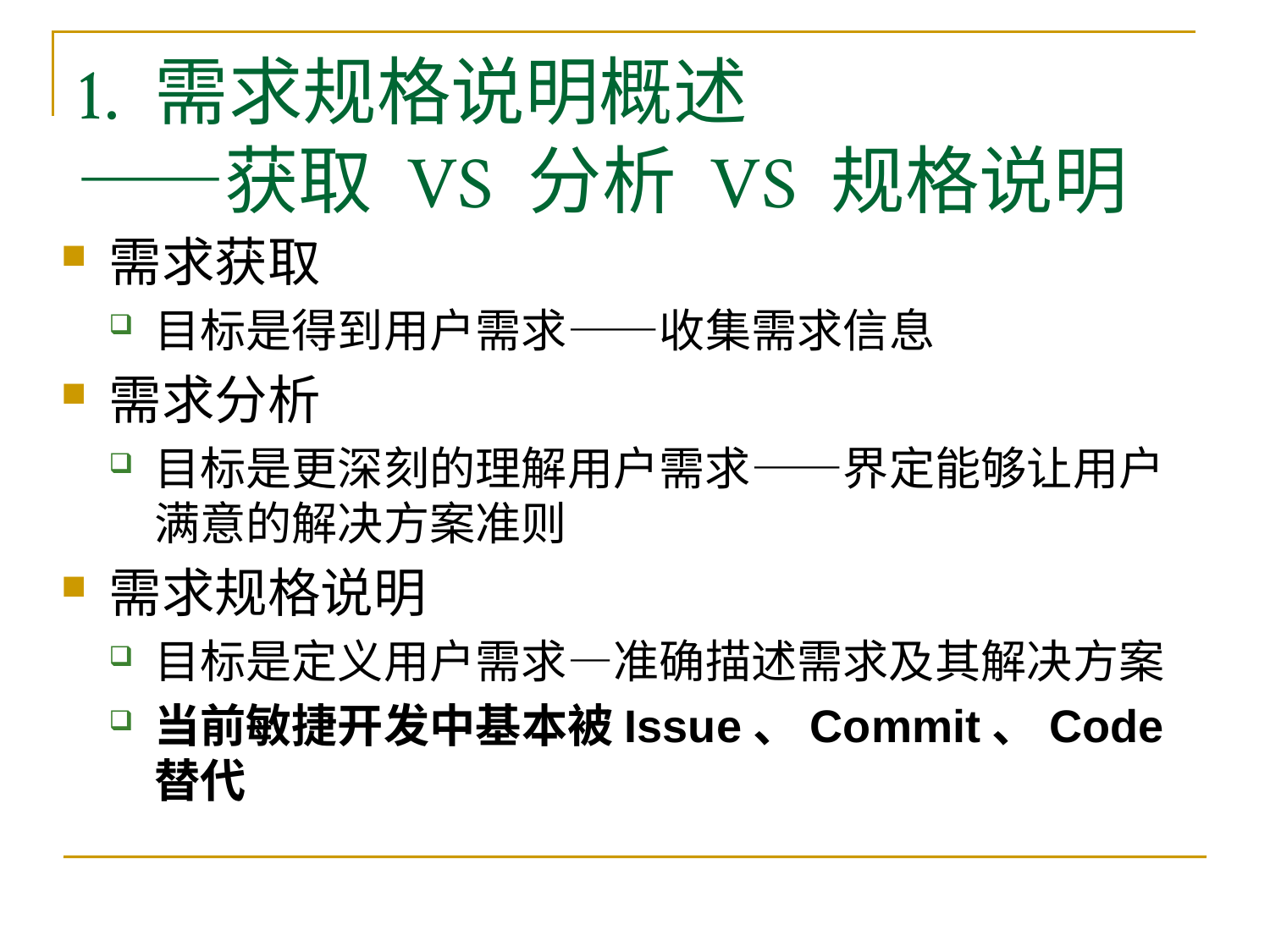

# 1. 需求规格说明概述 ——获取 VS 分析 VS 规格说明
需求获取
目标是得到用户需求——收集需求信息
需求分析
目标是更深刻的理解用户需求——界定能够让用户满意的解决方案准则
需求规格说明
目标是定义用户需求—准确描述需求及其解决方案
当前敏捷开发中基本被Issue、Commit、Code替代